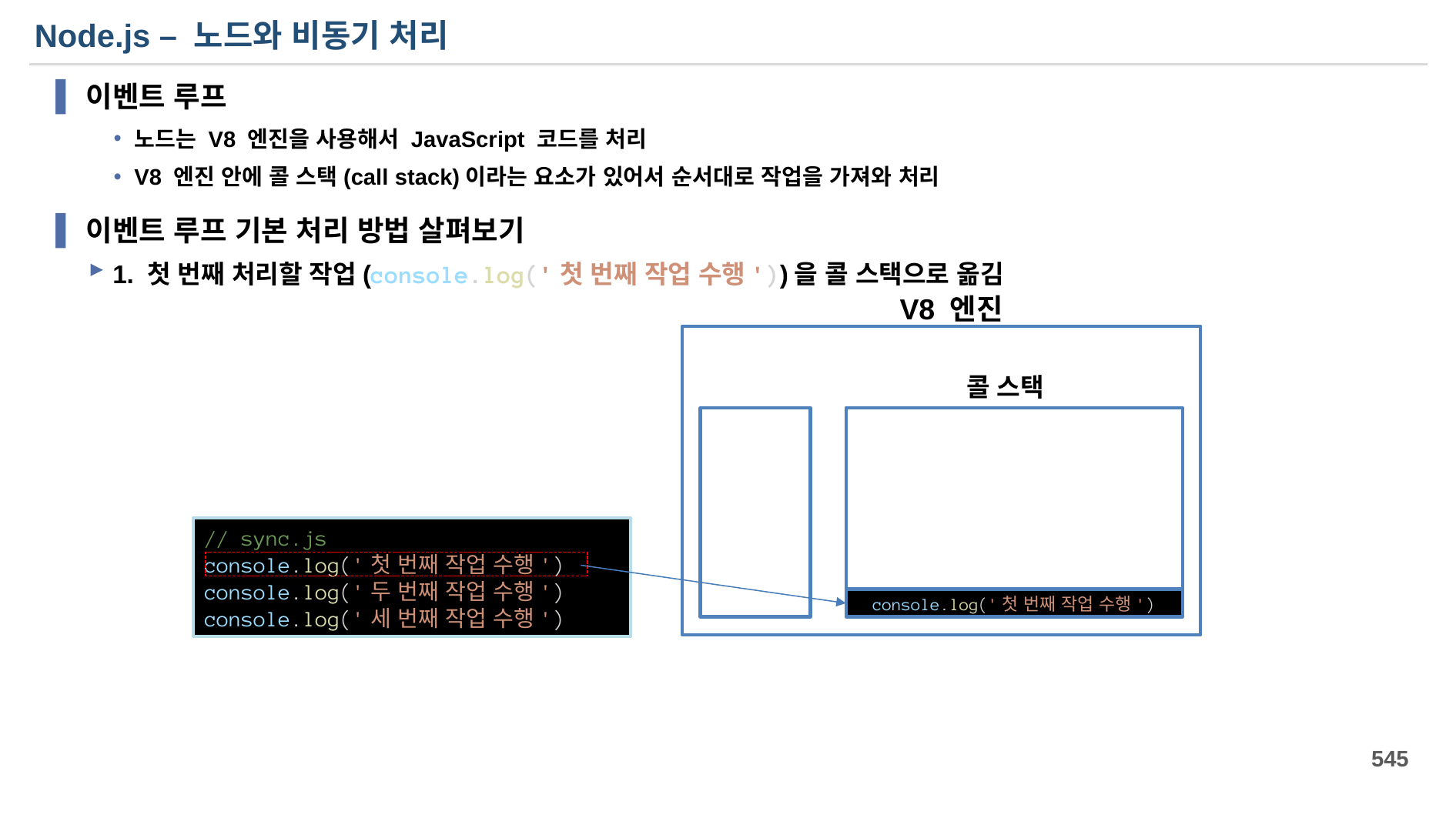

# Node.js – 노드와 비동기 처리
이벤트 루프
노드는 V8 엔진을 사용해서 JavaScript 코드를 처리
V8 엔진 안에 콜 스택(call stack)이라는 요소가 있어서 순서대로 작업을 가져와 처리
이벤트 루프 기본 처리 방법 살펴보기
1. 첫 번째 처리할 작업(console.log('첫 번째 작업 수행'))을 콜 스택으로 옮김
V8 엔진

콜 스택

// sync.js
console.log('첫 번째 작업 수행')
console.log('두 번째 작업 수행')
console.log('세 번째 작업 수행')

console.log('첫 번째 작업 수행')
545